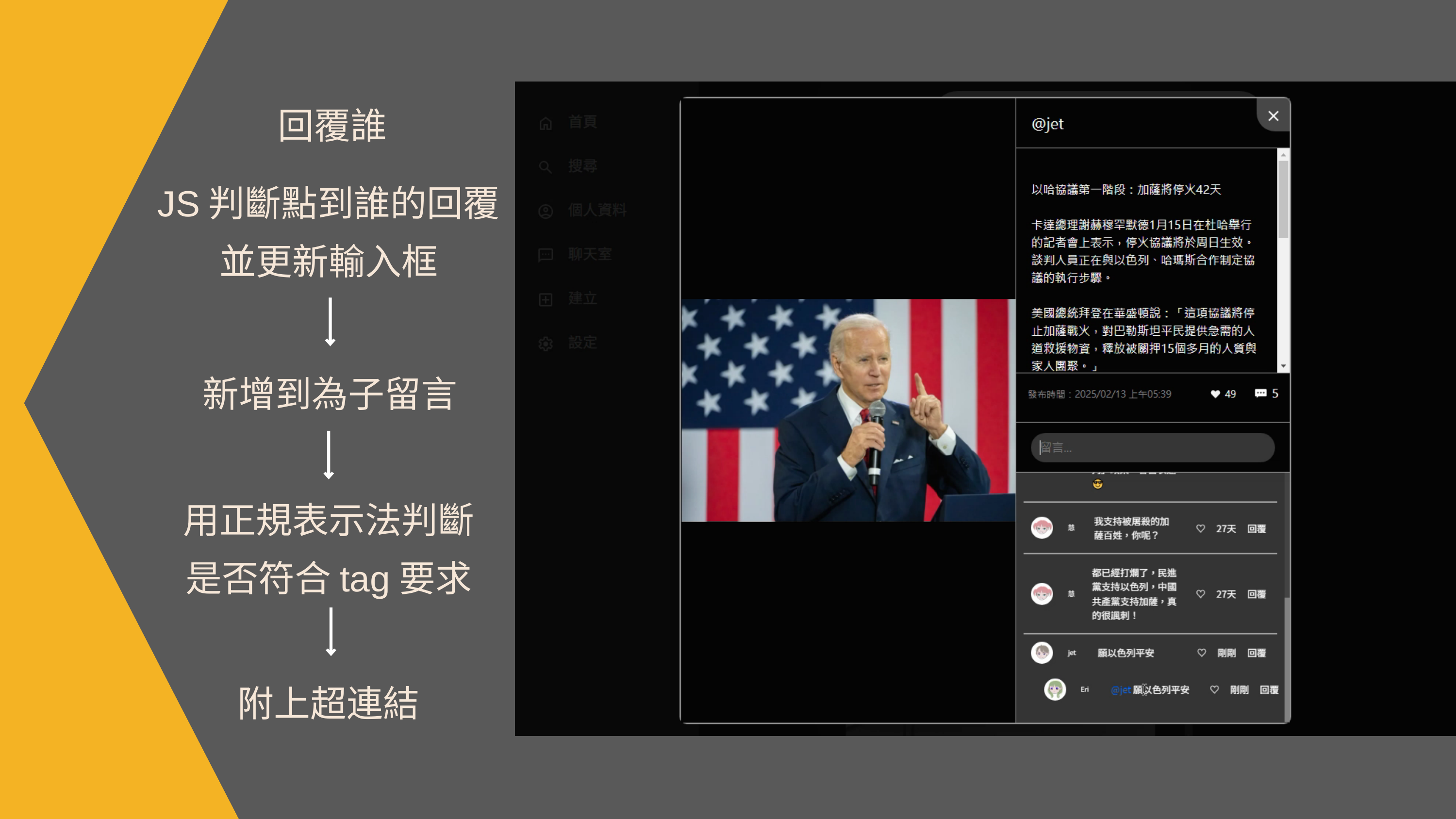

回覆誰
JS判斷點到誰的回覆
並更新輸入框

新增到為子留言

用正規表示法判斷
是否符合tag要求

附上超連結